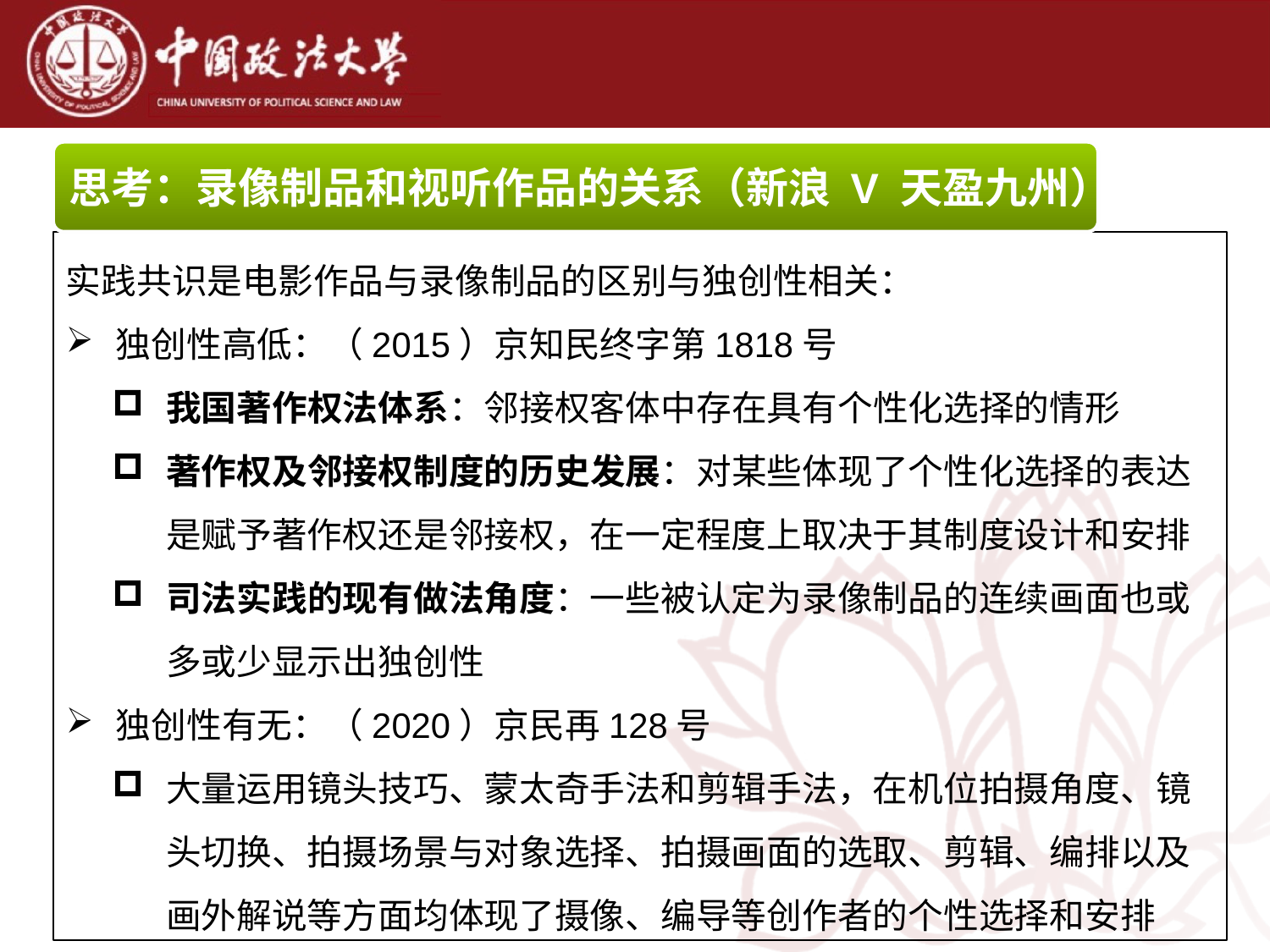

思考：录像制品和视听作品的关系（新浪 V 天盈九州）
实践共识是电影作品与录像制品的区别与独创性相关：
独创性高低：（2015）京知民终字第1818号
我国著作权法体系：邻接权客体中存在具有个性化选择的情形
著作权及邻接权制度的历史发展：对某些体现了个性化选择的表达是赋予著作权还是邻接权，在一定程度上取决于其制度设计和安排
司法实践的现有做法角度：一些被认定为录像制品的连续画面也或多或少显示出独创性
独创性有无：（2020）京民再128号
大量运用镜头技巧、蒙太奇手法和剪辑手法，在机位拍摄角度、镜头切换、拍摄场景与对象选择、拍摄画面的选取、剪辑、编排以及画外解说等方面均体现了摄像、编导等创作者的个性选择和安排